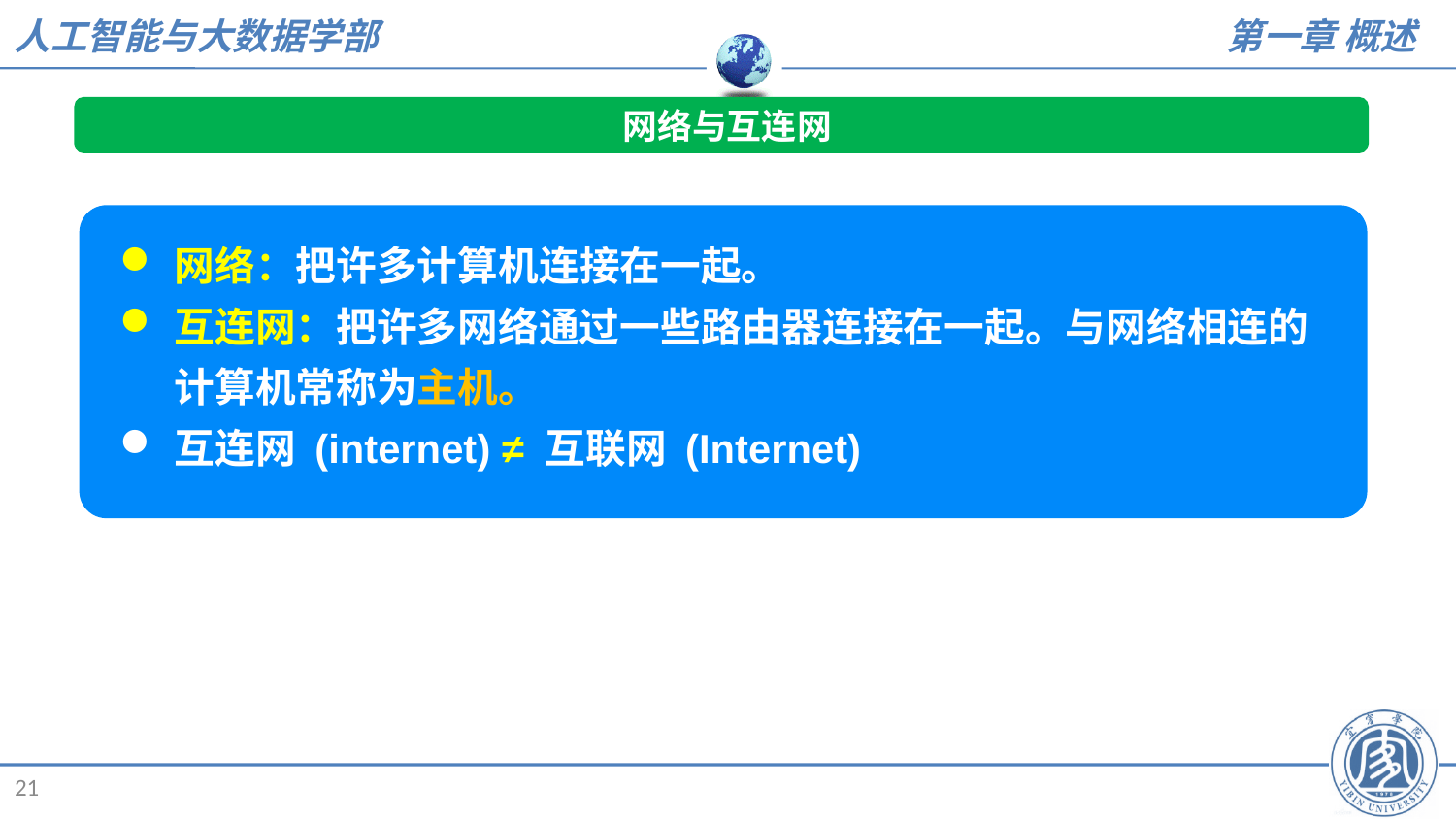

网络与互连网

网络：把许多计算机连接在一起。
互连网：把许多网络通过一些路由器连接在一起。与网络相连的计算机常称为主机。
互连网 (internet) ≠ 互联网 (Internet)
21